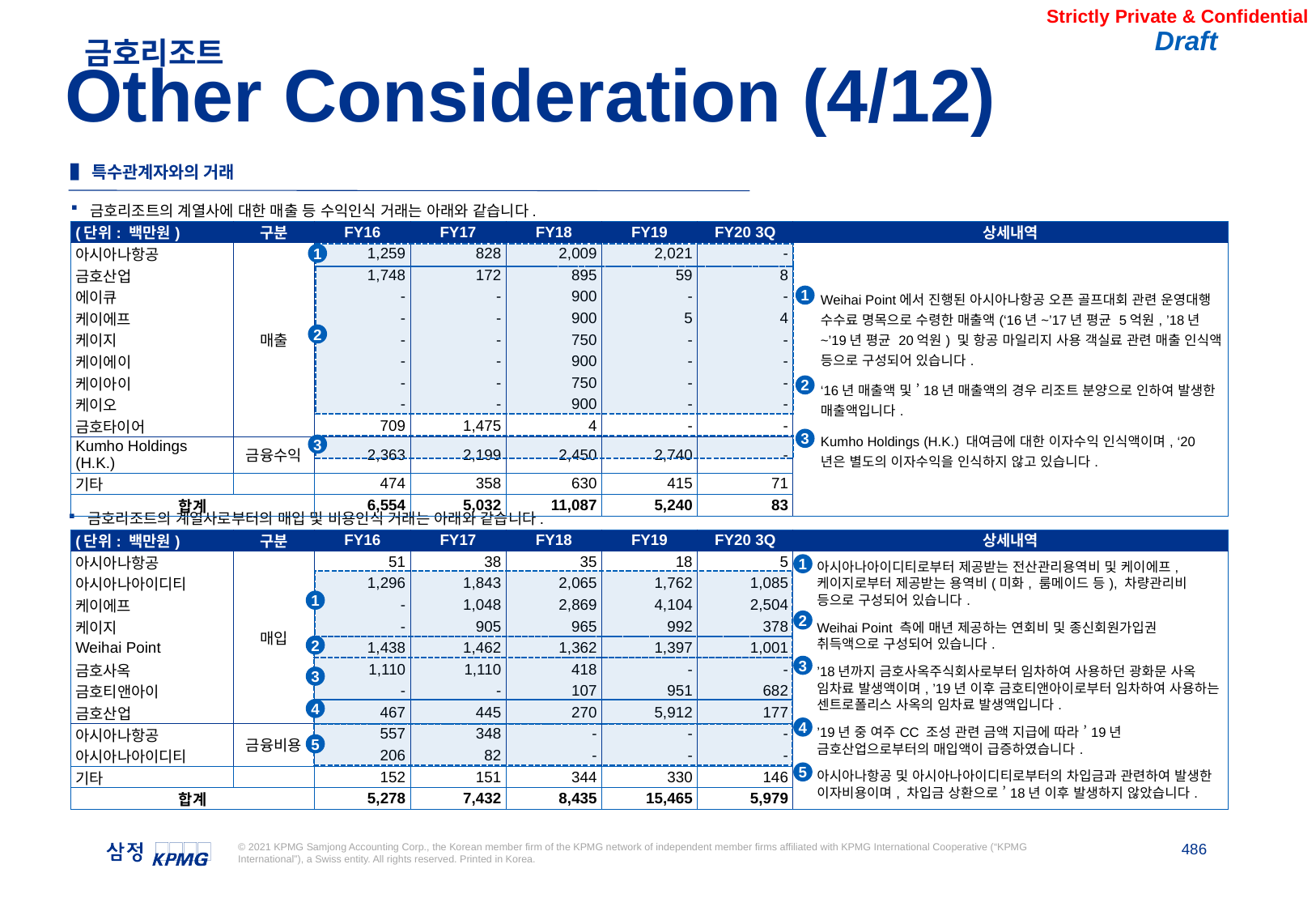

금호리조트
Other Consideration (4/12)
▌특수관계자와의 거래

금호리조트의 계열사에 대한 매출 등 수익인식 거래는 아래와 같습니다.
| (단위: 백만원) | 구분 | FY16 | FY17 | FY18 | FY19 | FY20 3Q | 상세내역 |
| --- | --- | --- | --- | --- | --- | --- | --- |
| 아시아나항공 | 매출 | 1,259 | 828 | 2,009 | 2,021 | - | Weihai Point에서 진행된 아시아나항공 오픈 골프대회 관련 운영대행 수수료 명목으로 수령한 매출액(‘16년~’17년 평균 5억원, ’18년~’19년 평균 20억원) 및 항공 마일리지 사용 객실료 관련 매출 인식액 등으로 구성되어 있습니다. ‘16년 매출액 및 ’18년 매출액의 경우 리조트 분양으로 인하여 발생한 매출액입니다. Kumho Holdings (H.K.) 대여금에 대한 이자수익 인식액이며, ‘20년은 별도의 이자수익을 인식하지 않고 있습니다. |
| 금호산업 |  | 1,748 | 172 | 895 | 59 | 8 |  |
| 에이큐 |  | - | - | 900 | - | - |  |
| 케이에프 |  | - | - | 900 | 5 | 4 |  |
| 케이지 |  | - | - | 750 | - | - |  |
| 케이에이 |  | - | - | 900 | - | - |  |
| 케이아이 |  | - | - | 750 | - | - |  |
| 케이오 |  | - | - | 900 | - | - |  |
| 금호타이어 |  | 709 | 1,475 | 4 | - | - |  |
| Kumho Holdings (H.K.) | 금융수익 | 2,363 | 2,199 | 2,450 | 2,740 | - |  |
| 기타 |  | 474 | 358 | 630 | 415 | 71 |  |
| 합계 |  | 6,554 | 5,032 | 11,087 | 5,240 | 83 |  |
1

1
2
2
3
3

금호리조트의 계열사로부터의 매입 및 비용인식 거래는 아래와 같습니다.
| (단위: 백만원) | 구분 | FY16 | FY17 | FY18 | FY19 | FY20 3Q | 상세내역 |
| --- | --- | --- | --- | --- | --- | --- | --- |
| 아시아나항공 | 매입 | 51 | 38 | 35 | 18 | 5 | 아시아나아이디티로부터 제공받는 전산관리용역비 및 케이에프, 케이지로부터 제공받는 용역비(미화, 룸메이드 등), 차량관리비 등으로 구성되어 있습니다. Weihai Point 측에 매년 제공하는 연회비 및 종신회원가입권 취득액으로 구성되어 있습니다. ’18년까지 금호사옥주식회사로부터 임차하여 사용하던 광화문 사옥 임차료 발생액이며, ’19년 이후 금호티앤아이로부터 임차하여 사용하는 센트로폴리스 사옥의 임차료 발생액입니다. ’19년 중 여주CC 조성 관련 금액 지급에 따라 ’19년 금호산업으로부터의 매입액이 급증하였습니다. 아시아나항공 및 아시아나아이디티로부터의 차입금과 관련하여 발생한 이자비용이며, 차입금 상환으로 ’18년 이후 발생하지 않았습니다. |
| 아시아나아이디티 |  | 1,296 | 1,843 | 2,065 | 1,762 | 1,085 |  |
| 케이에프 |  | - | 1,048 | 2,869 | 4,104 | 2,504 |  |
| 케이지 |  | - | 905 | 965 | 992 | 378 |  |
| Weihai Point |  | 1,438 | 1,462 | 1,362 | 1,397 | 1,001 |  |
| 금호사옥 |  | 1,110 | 1,110 | 418 | - | - |  |
| 금호티앤아이 |  | - | - | 107 | 951 | 682 |  |
| 금호산업 |  | 467 | 445 | 270 | 5,912 | 177 |  |
| 아시아나항공 | 금융비용 | 557 | 348 | - | - | - |  |
| 아시아나아이디티 |  | 206 | 82 | - | - | - |  |
| 기타 |  | 152 | 151 | 344 | 330 | 146 |  |
| 합계 |  | 5,278 | 7,432 | 8,435 | 15,465 | 5,979 |  |
1

1
2
2

3

3
4

4

5
5